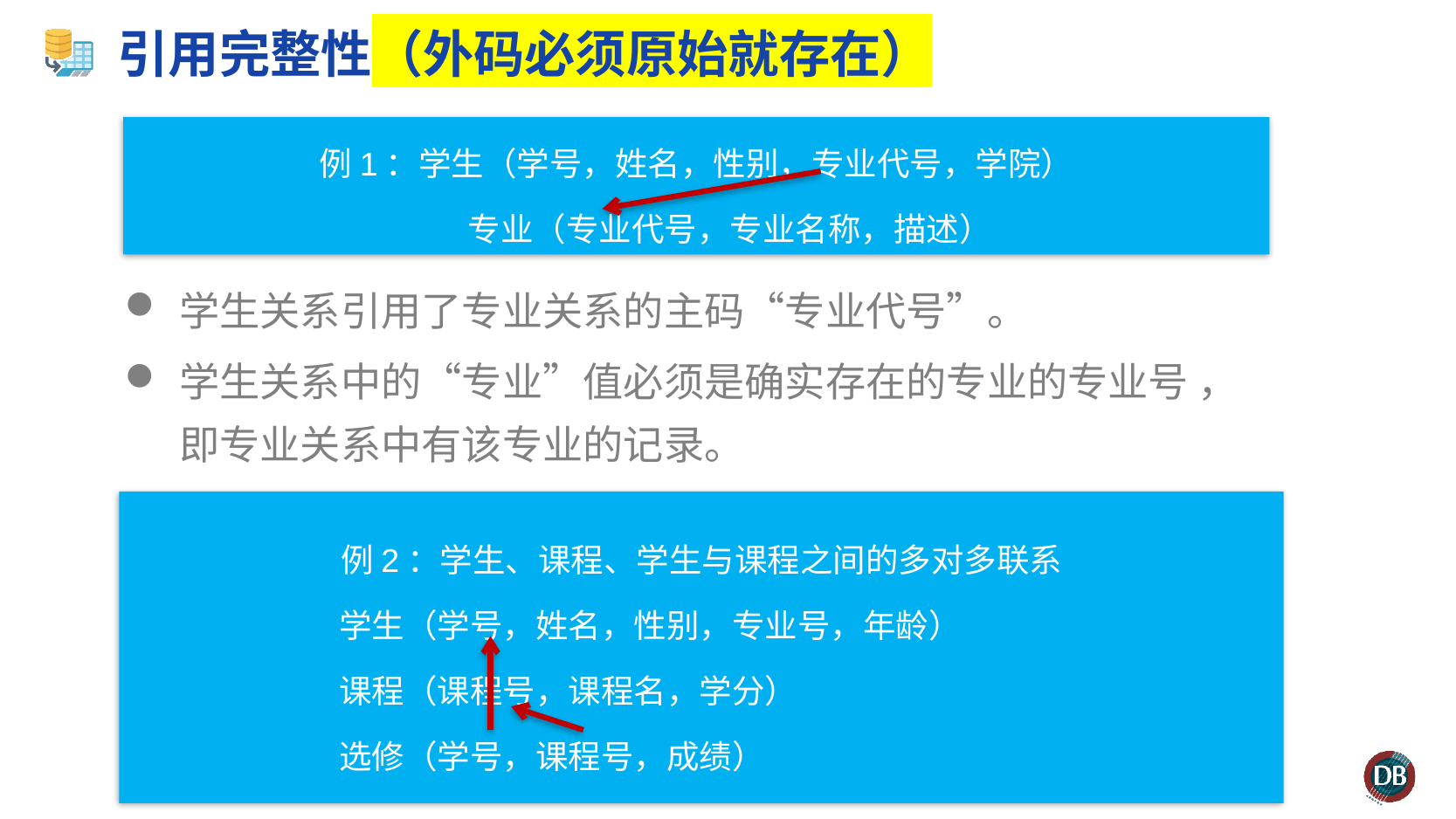

# 引用完整性（外码必须原始就存在）
例1：学生（学号，姓名，性别，专业代号，学院）
        专业（专业代号，专业名称，描述）
学生关系引用了专业关系的主码“专业代号”。
学生关系中的“专业”值必须是确实存在的专业的专业号 ，即专业关系中有该专业的记录。
例2：学生、课程、学生与课程之间的多对多联系
                  学生（学号，姓名，性别，专业号，年龄）
                  课程（课程号，课程名，学分）
                  选修（学号，课程号，成绩）